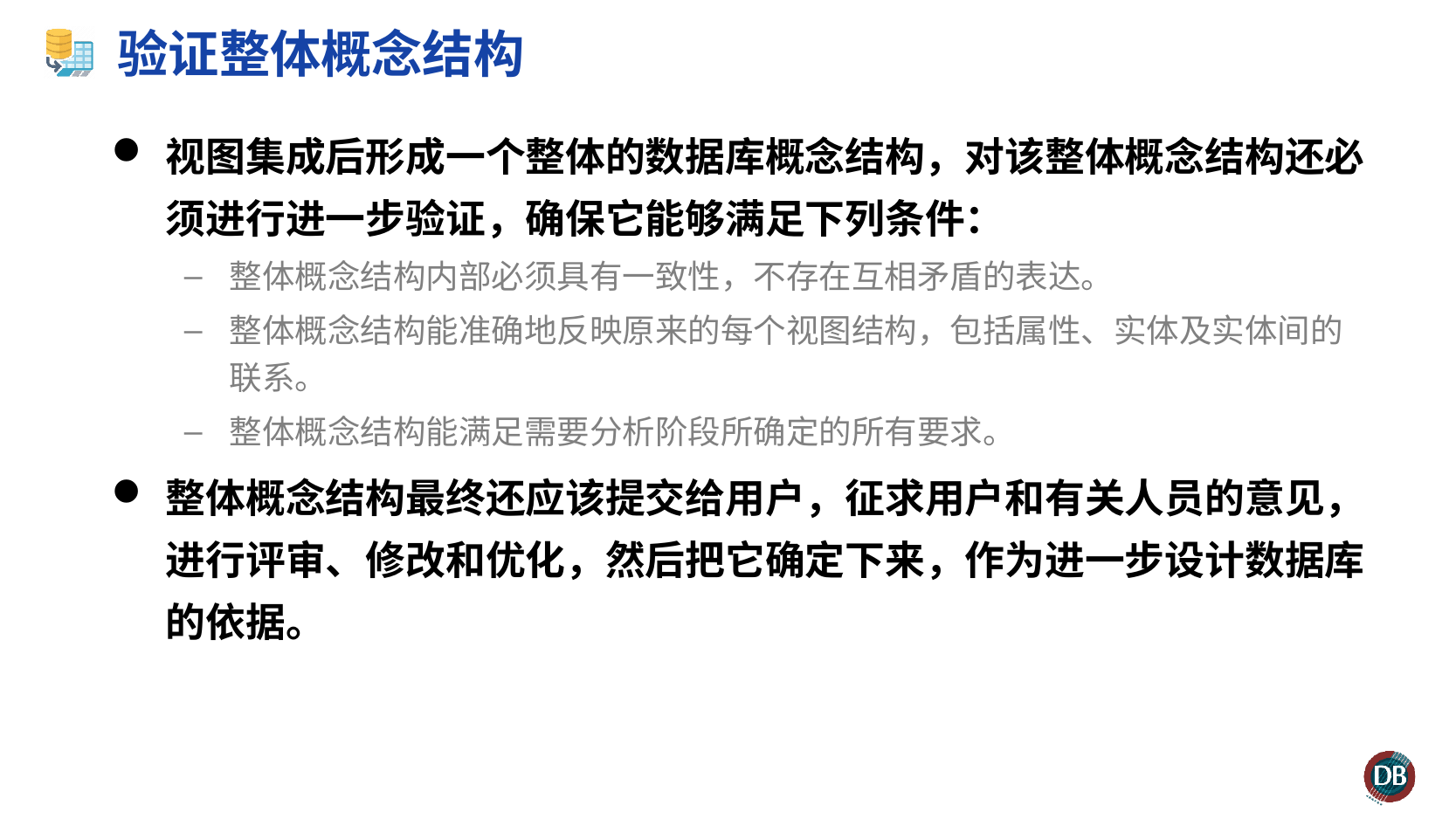

# 验证整体概念结构
视图集成后形成一个整体的数据库概念结构，对该整体概念结构还必须进行进一步验证，确保它能够满足下列条件：
整体概念结构内部必须具有一致性，不存在互相矛盾的表达。
整体概念结构能准确地反映原来的每个视图结构，包括属性、实体及实体间的联系。
整体概念结构能满足需要分析阶段所确定的所有要求。
整体概念结构最终还应该提交给用户，征求用户和有关人员的意见，进行评审、修改和优化，然后把它确定下来，作为进一步设计数据库的依据。